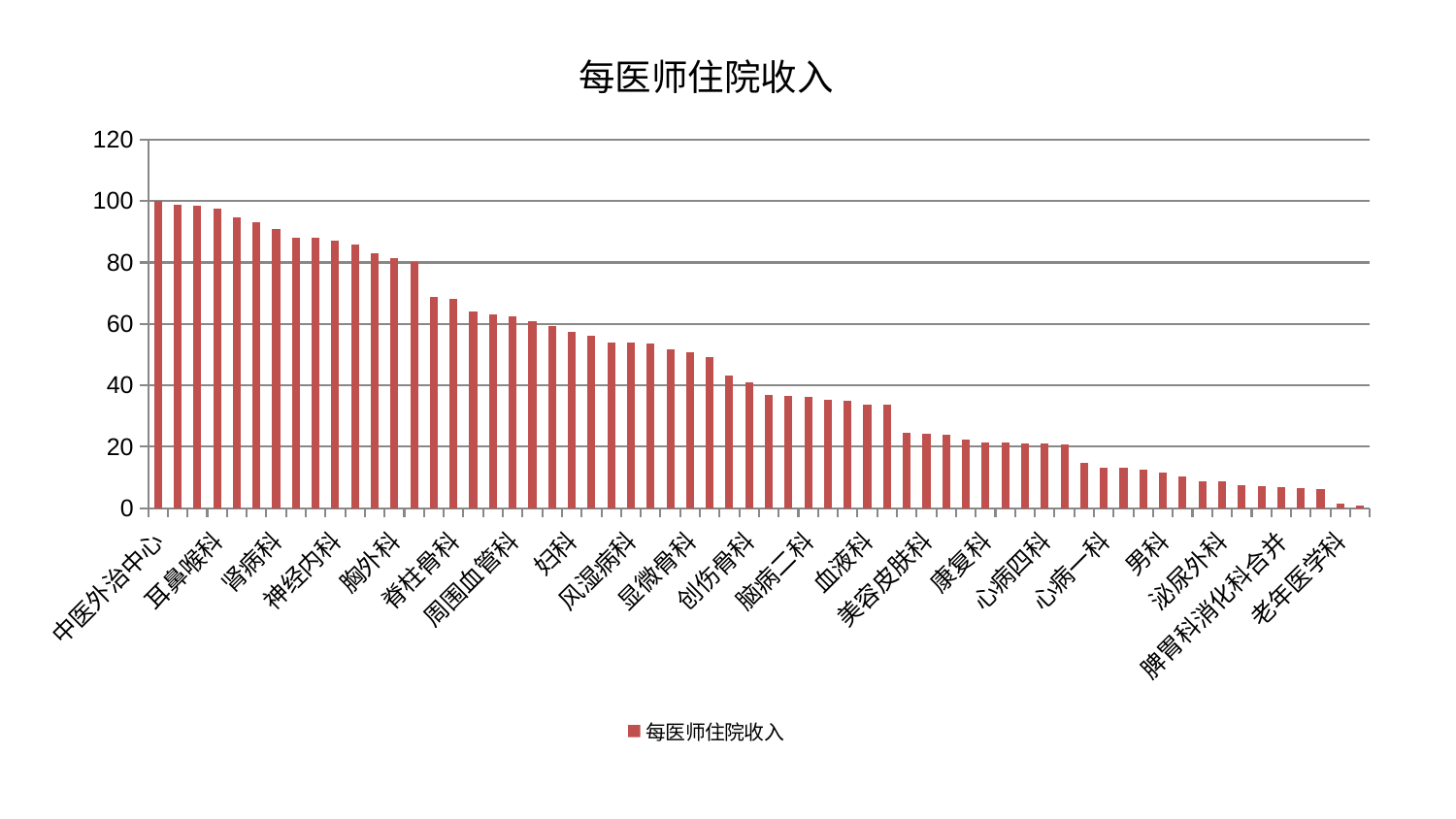

### Chart: 每医师住院收入

| Category | 每医师住院收入 |
|---|---|
| 中医外治中心 | 99.91536249330626 |
| 儿科 | 98.6785912139329 |
| 微创骨科 | 98.42737965515582 |
| 耳鼻喉科 | 97.67154701319973 |
| 肝胆外科 | 94.81882649396509 |
| 脑病一科 | 93.07233406531101 |
| 肾病科 | 90.81140195148996 |
| 消化内科 | 88.10578985739599 |
| 医院 | 88.04195829046353 |
| 神经内科 | 87.14175627092085 |
| 东区肾病科 | 85.84701208374199 |
| 妇二科 | 83.1100336847572 |
| 胸外科 | 81.34288594107912 |
| 肛肠科 | 80.10113184851116 |
| 呼吸内科 | 68.68847458609618 |
| 脊柱骨科 | 68.17017808546346 |
| 内分泌科 | 64.08969694652941 |
| 妇科妇二科合并 | 63.221382269120554 |
| 周围血管科 | 62.46763875403061 |
| 东区重症医学科 | 60.87255069252719 |
| 小儿骨科 | 59.198506994643665 |
| 妇科 | 57.46184179573663 |
| 关节骨科 | 56.10973405157598 |
| 综合内科 | 54.0369944024002 |
| 风湿病科 | 53.81787413319168 |
| 脾胃病科 | 53.77698773466035 |
| 西区重症医学科 | 51.617683786773206 |
| 显微骨科 | 50.92530952607544 |
| 肝病科 | 49.15802591431966 |
| 心病二科 | 43.16273533073765 |
| 创伤骨科 | 41.13266909415163 |
| 治未病中心 | 36.74969357023387 |
| 皮肤科 | 36.6036030101164 |
| 脑病二科 | 36.36546611353493 |
| 乳腺甲状腺外科 | 35.3616517669868 |
| 推拿科 | 35.06899881889751 |
| 血液科 | 33.70905142338305 |
| 口腔科 | 33.67137735955117 |
| 针灸科 | 24.467238289671435 |
| 美容皮肤科 | 24.245951734135996 |
| 骨科 | 23.965114175825498 |
| 身心医学科 | 22.409408519966423 |
| 康复科 | 21.351140466290097 |
| 心血管内科 | 21.262525349455764 |
| 普通外科 | 21.13620604680324 |
| 心病四科 | 20.96130788067221 |
| 中医经典科 | 20.824850117843653 |
| 神经外科 | 14.833116976950311 |
| 心病一科 | 13.14814881010562 |
| 重症医学科 | 13.04834743078571 |
| 运动损伤骨科 | 12.437404599785463 |
| 男科 | 11.748761370878391 |
| 肿瘤内科 | 10.3155163801961 |
| 小儿推拿科 | 8.924267182341005 |
| 泌尿外科 | 8.78967598962721 |
| 心病三科 | 7.598158117770426 |
| 脑病三科 | 7.13162410348096 |
| 脾胃科消化科合并 | 6.838446628118611 |
| 产科 | 6.720189549240296 |
| 眼科 | 6.151646695664614 |
| 老年医学科 | 1.5267598243959624 |
| 肾脏内科 | 1.0349872449883168 |
55